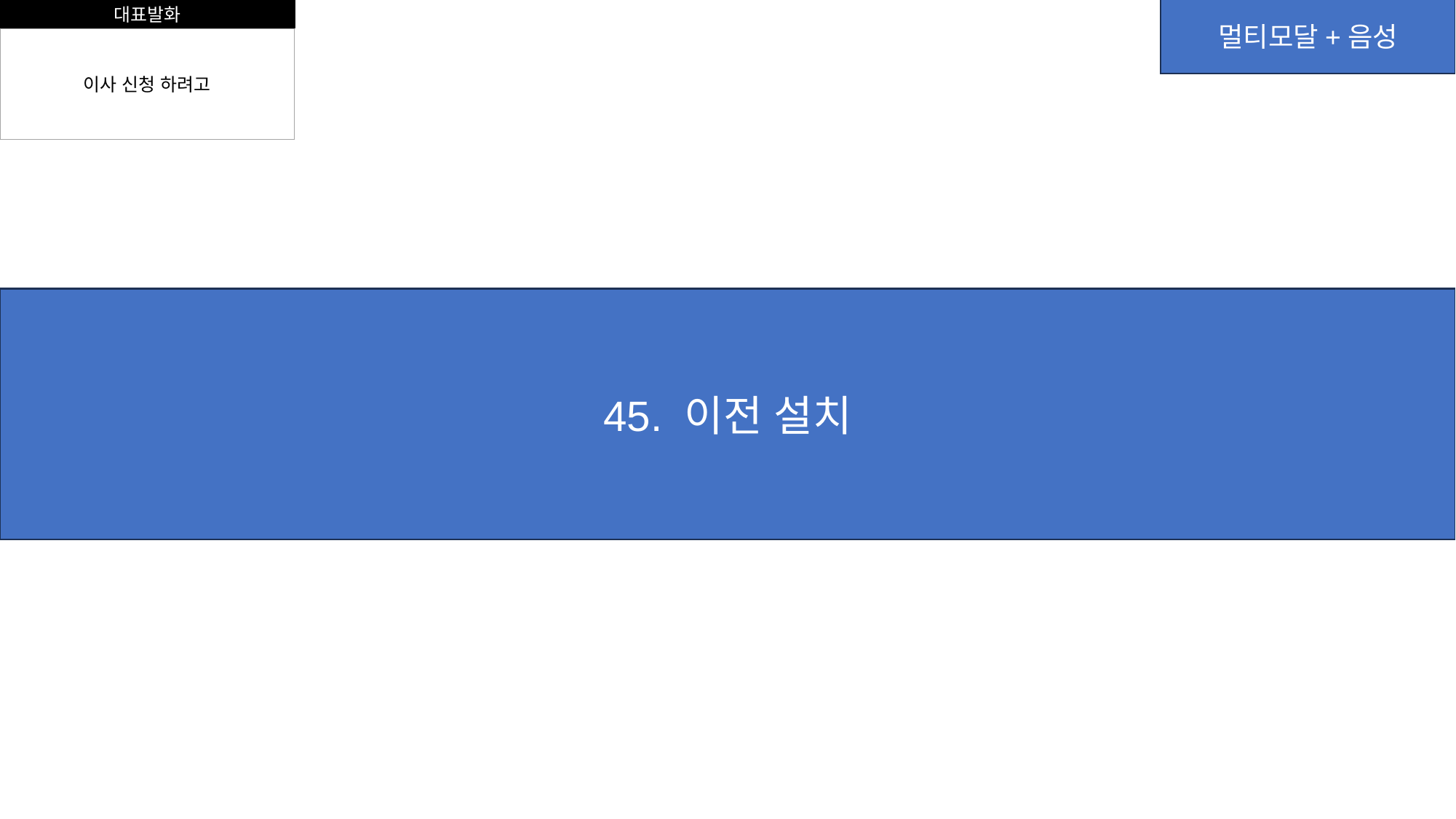

대표발화
멀티모달+음성
이사 신청 하려고
45. 이전 설치